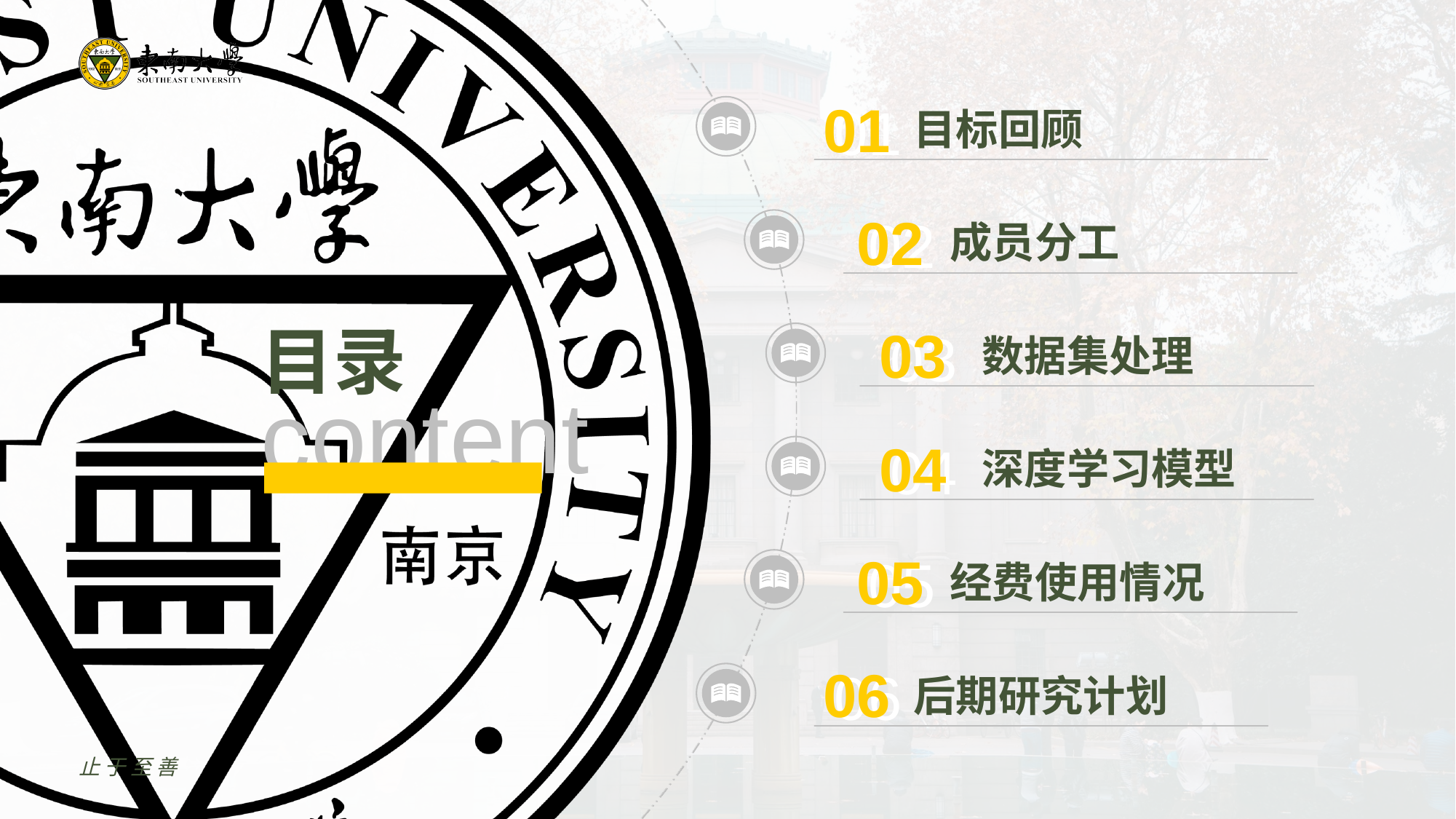

01
01

目标回顾
02
02

成员分工
03
03

数据集处理

04
04

深度学习模型

05
05

经费使用情况
06
06

后期研究计划
止于至善